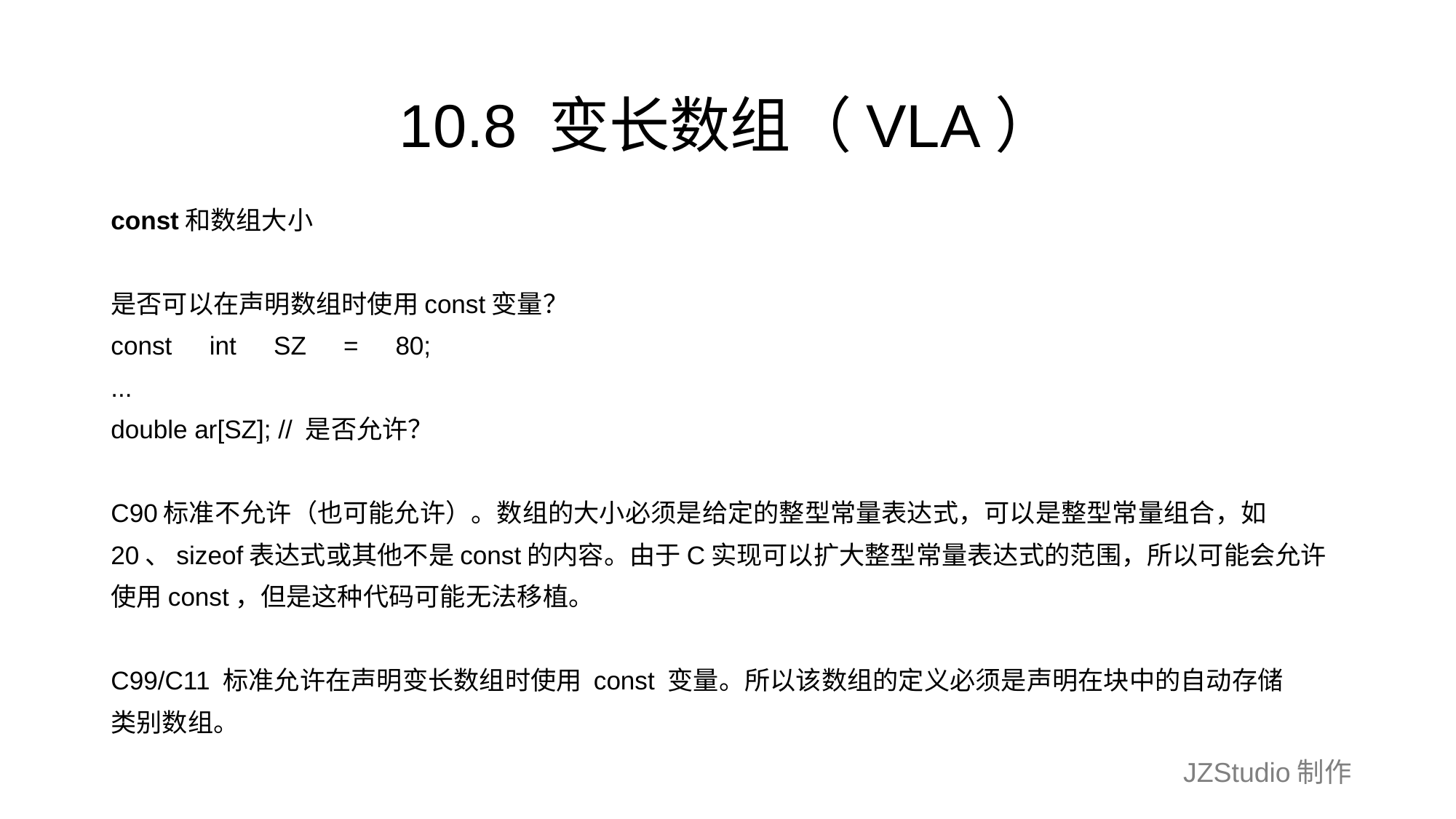

# 10.8 变长数组（VLA）
const和数组大小

是否可以在声明数组时使用const变量？
const　int　SZ　=　80;
...
double ar[SZ]; // 是否允许？

C90标准不允许（也可能允许）。数组的大小必须是给定的整型常量表达式，可以是整型常量组合，如
20、sizeof表达式或其他不是const的内容。由于C实现可以扩大整型常量表达式的范围，所以可能会允许
使用const，但是这种代码可能无法移植。

C99/C11 标准允许在声明变长数组时使用 const 变量。所以该数组的定义必须是声明在块中的自动存储
类别数组。